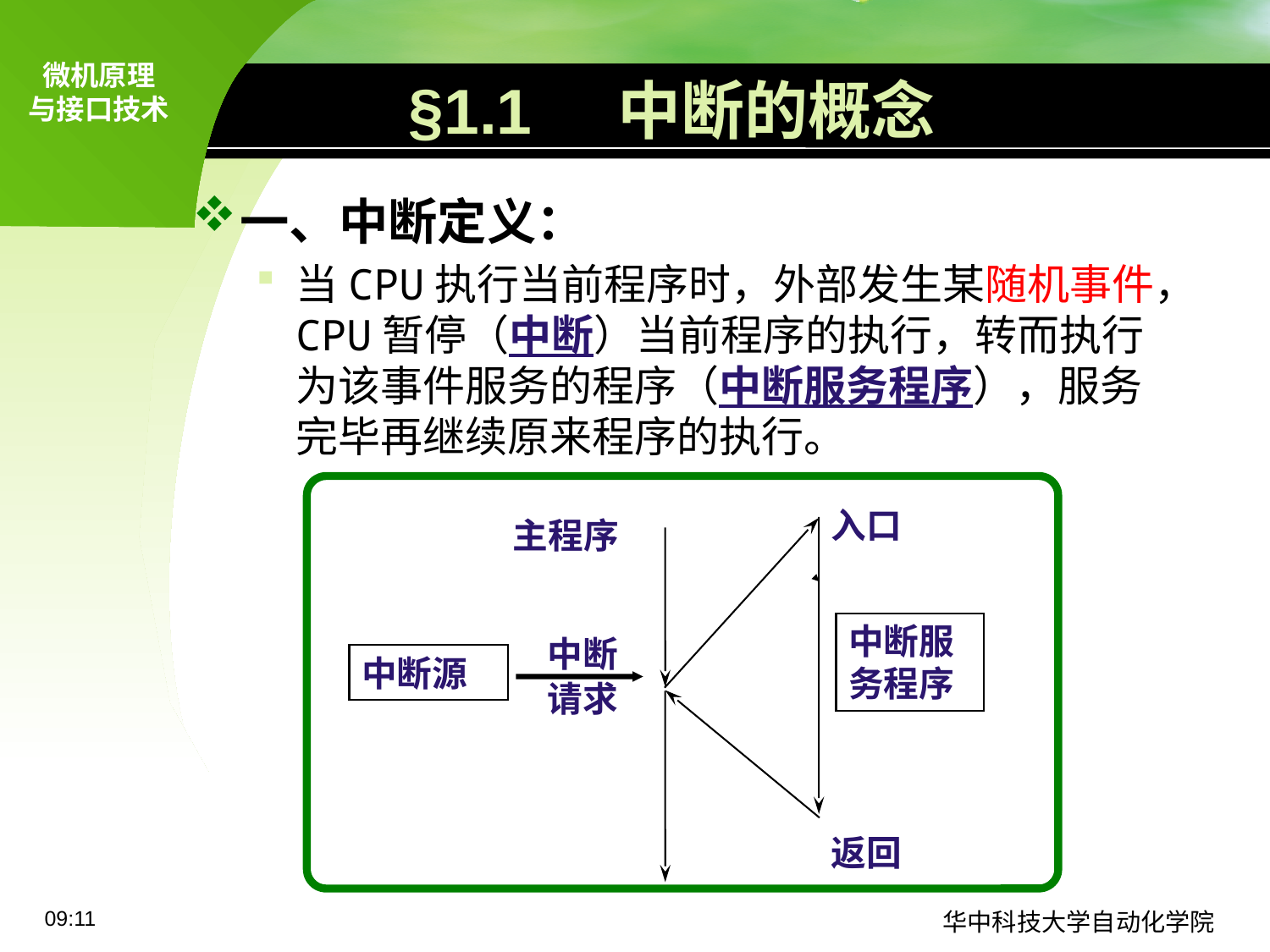

# §1.1    中断的概念
一、中断定义：
当CPU执行当前程序时，外部发生某随机事件，CPU暂停（中断）当前程序的执行，转而执行为该事件服务的程序（中断服务程序），服务完毕再继续原来程序的执行。

入口
主程序

中断服务程序
 中断
 请求
中断源

返回
09:11
华中科技大学自动化学院